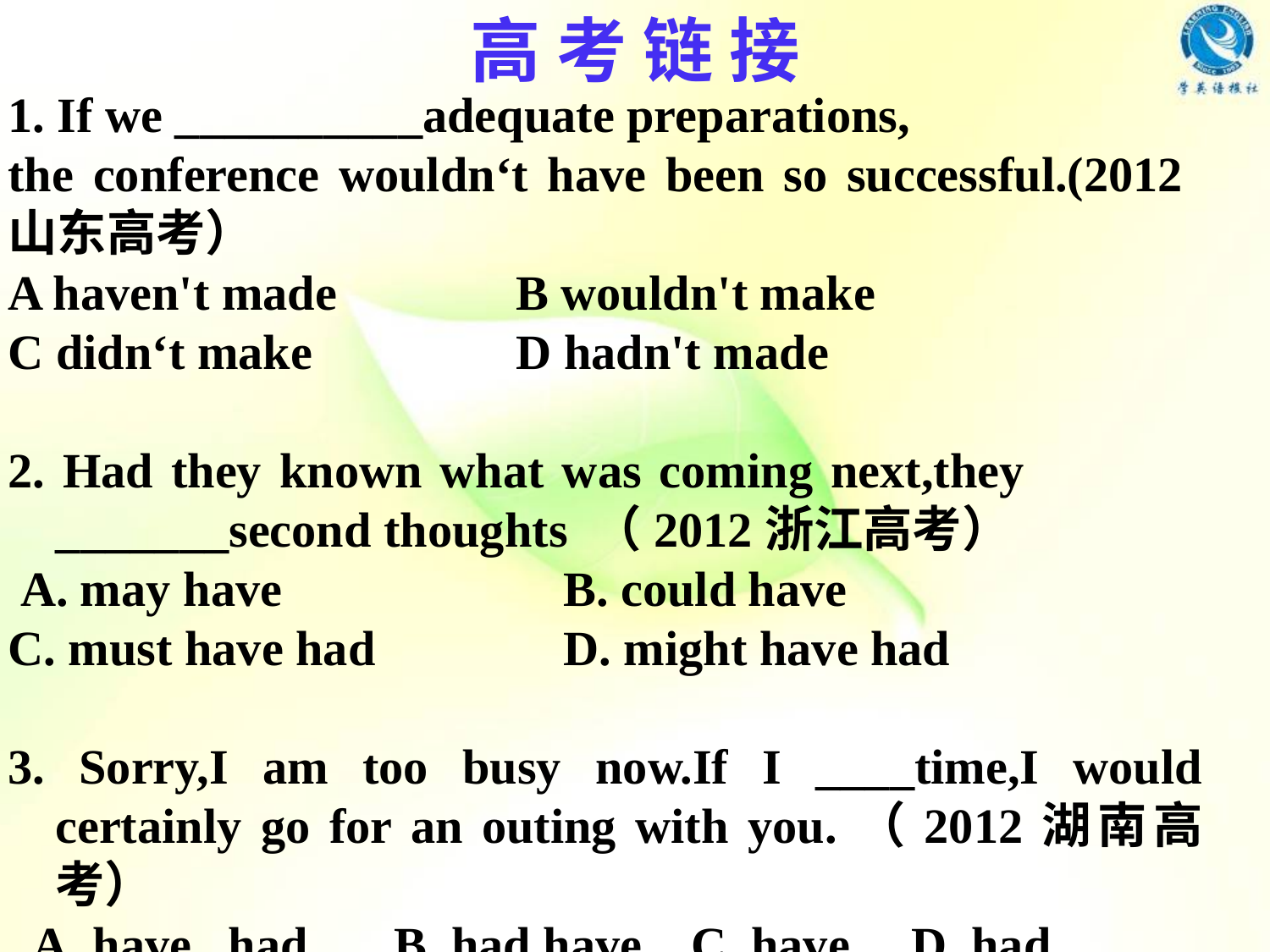

高 考 链 接
1. If we __________adequate preparations,
the conference wouldn‘t have been so successful.(2012  山东高考）
A haven't made 		B wouldn't make
C didn‘t make   		D hadn't made

2. Had they known what was coming next,they           _______second thoughts （2012浙江高考）
 A. may have             	B. could have
C. must have had     	D. might have had

3. Sorry,I am too busy now.If I ____time,I would certainly go for an outing with you.（2012湖南高考）
  A. have   had       B. had have    C. have     D. had